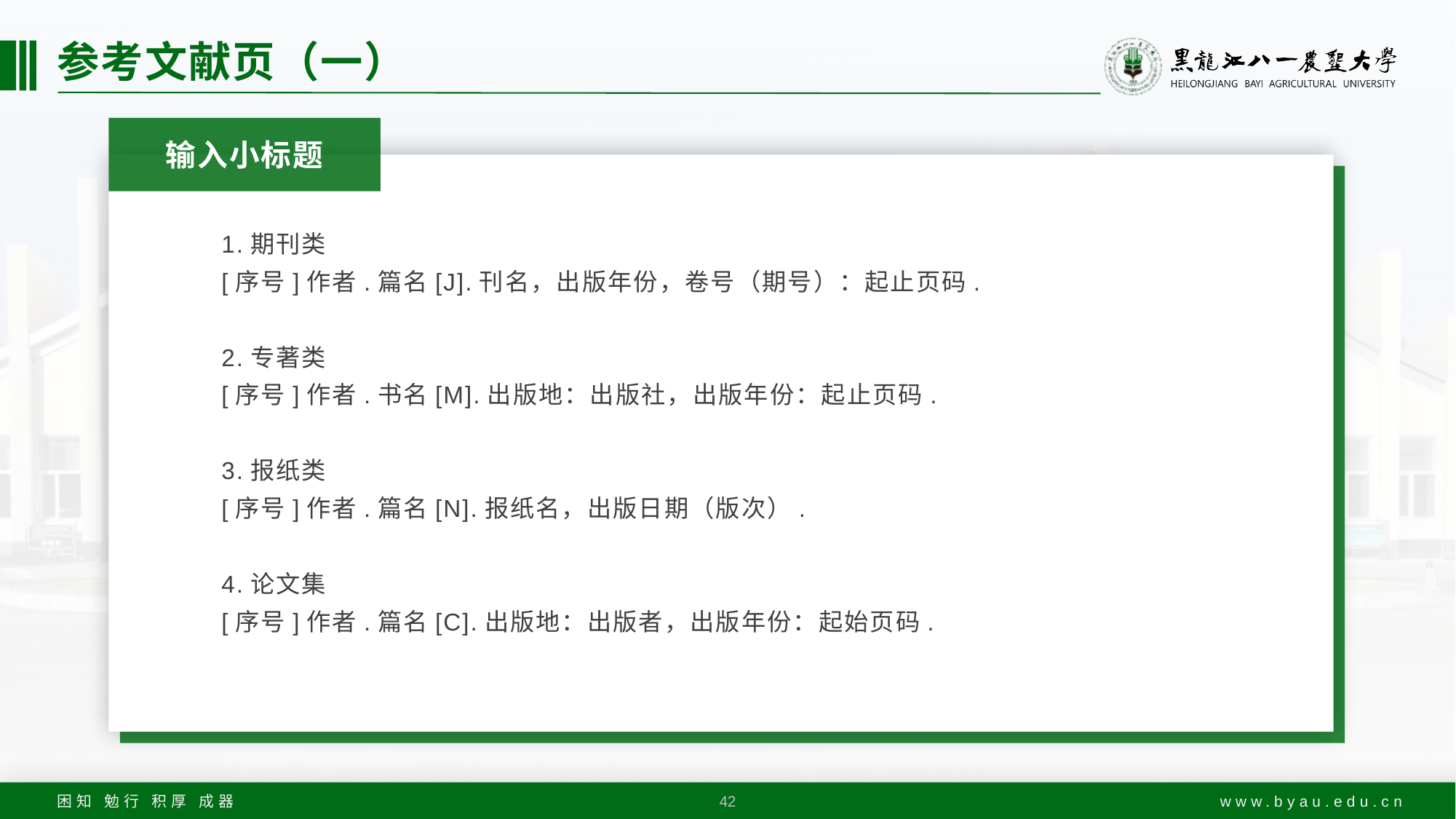

# 参考文献页（一）
输入小标题
1.期刊类
[序号]作者.篇名[J].刊名，出版年份，卷号（期号）：起止页码.

2.专著类
[序号]作者.书名[M].出版地：出版社，出版年份：起止页码.

3.报纸类
[序号]作者.篇名[N].报纸名，出版日期（版次）.

4.论文集
[序号]作者.篇名[C].出版地：出版者，出版年份：起始页码.

42